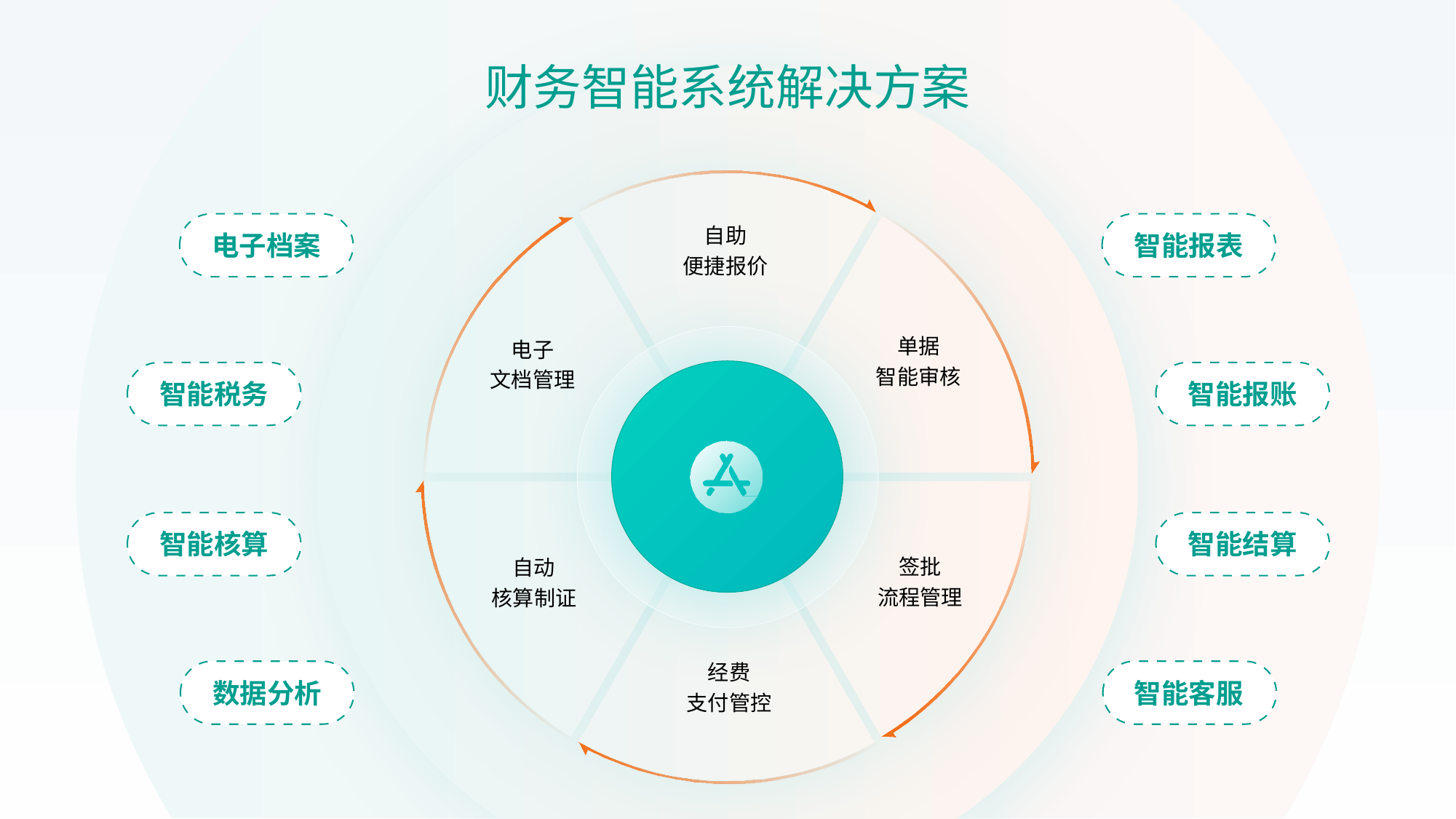

财务智能系统解决方案

自助
便捷报价

电子档案
智能报表
单据
智能审核
电子
文档管理

智能税务
智能报账

智能核算
智能结算
签批
流程管理
自动
核算制证
经费
支付管控

数据分析
智能客服